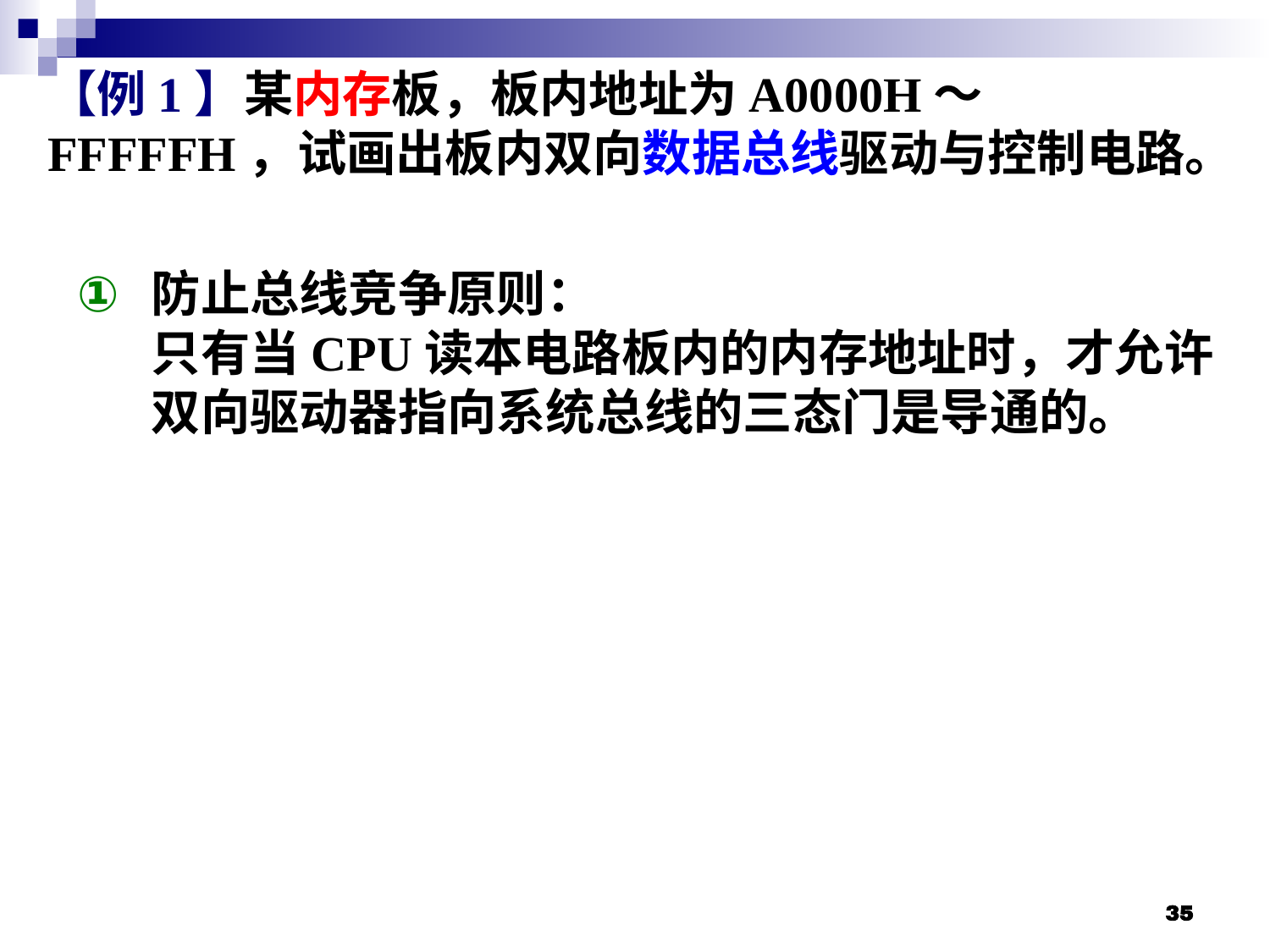

【例1】某内存板，板内地址为A0000H～FFFFFH，试画出板内双向数据总线驱动与控制电路。
防止总线竞争原则：
只有当CPU读本电路板内的内存地址时，才允许双向驱动器指向系统总线的三态门是导通的。
35